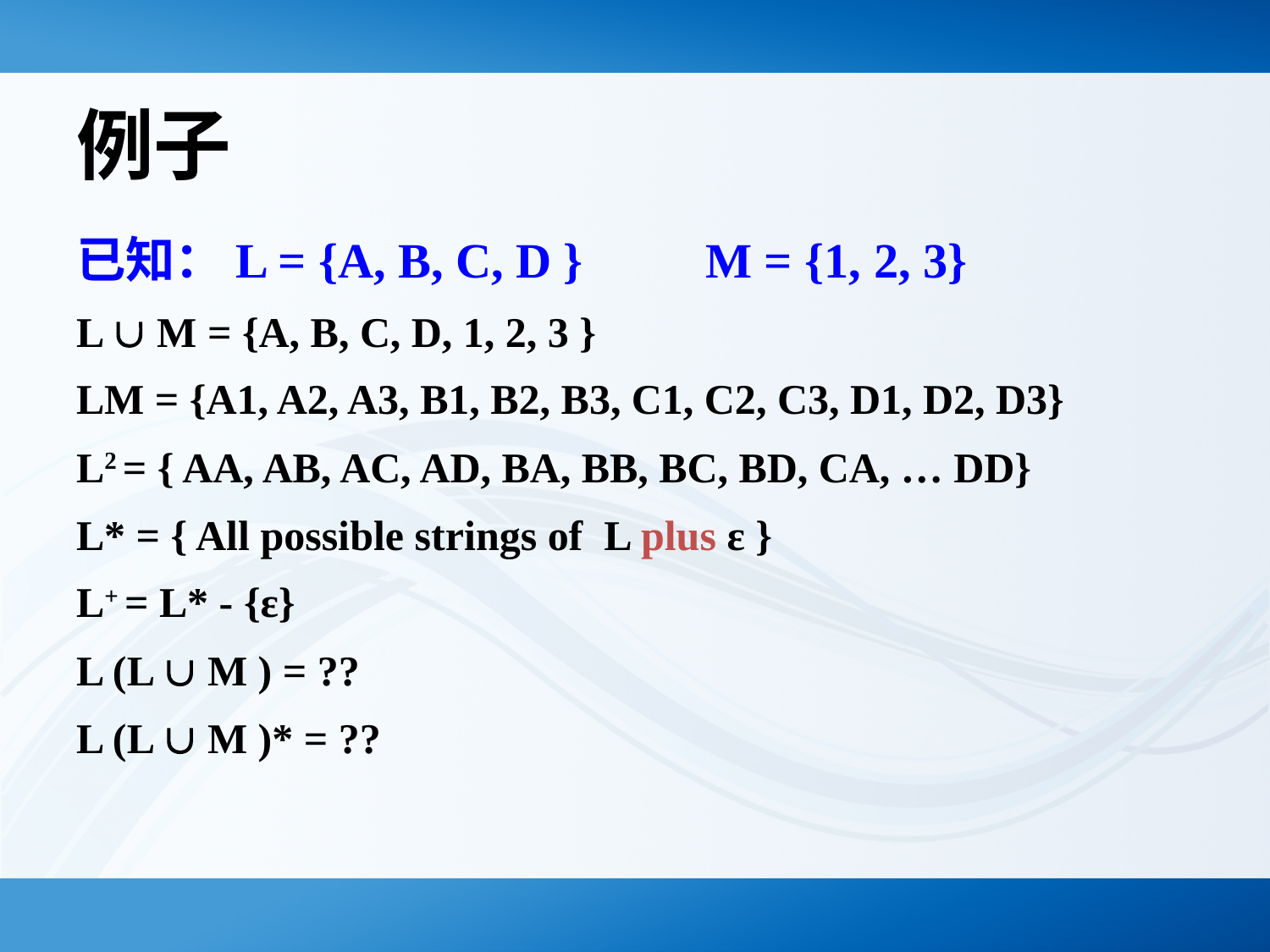

# 例子
已知：L = {A, B, C, D }          M = {1, 2, 3}
L ∪ M = {A, B, C, D, 1, 2, 3 }
LM = {A1, A2, A3, B1, B2, B3, C1, C2, C3, D1, D2, D3}
L2 = { AA, AB, AC, AD, BA, BB, BC, BD, CA, … DD}
L* = { All possible strings of  L plus ε }
L+ = L* - {ε}
L (L ∪ M ) = ??
L (L ∪ M )* = ??